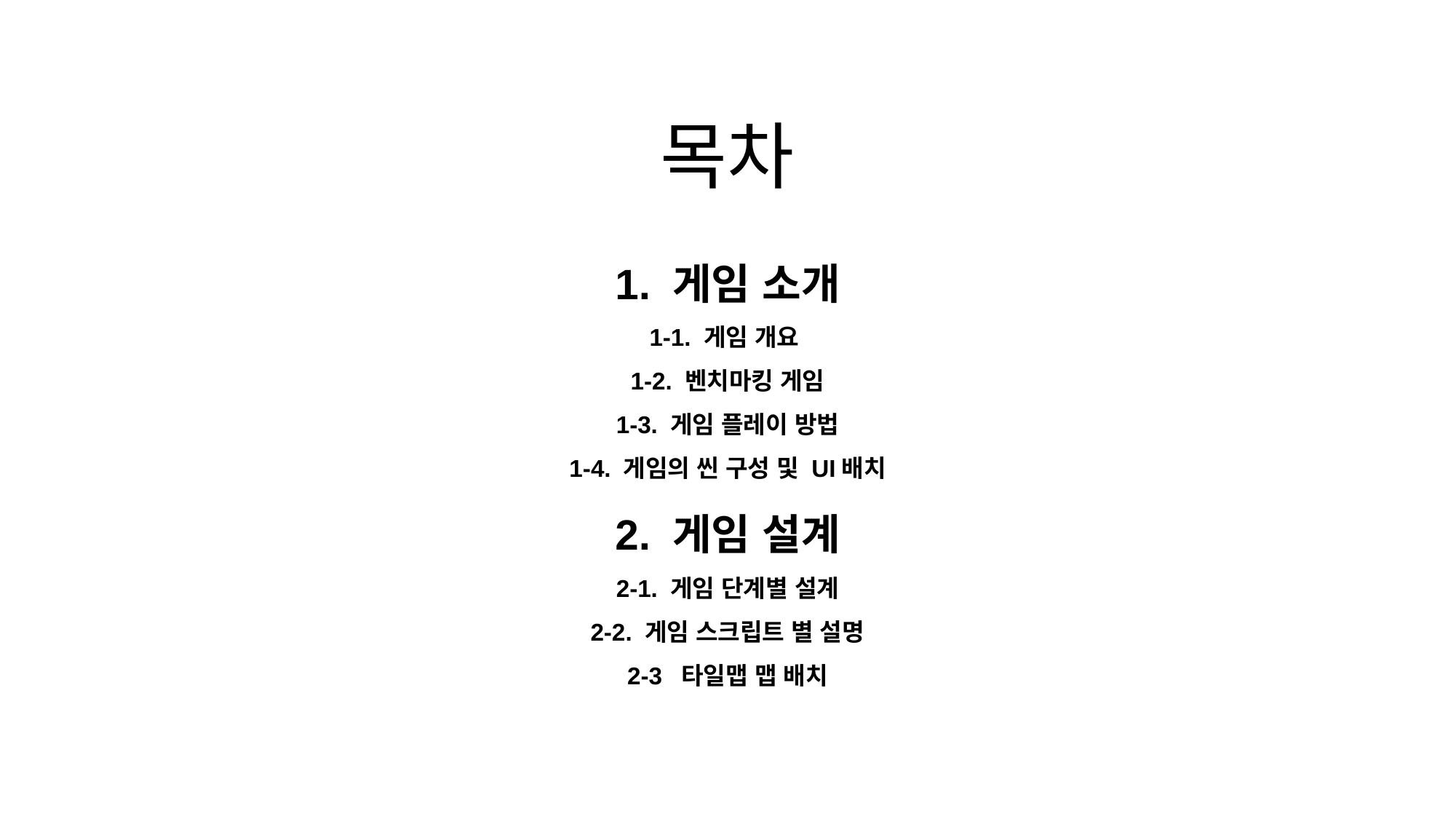

# 목차
1. 게임 소개
1-1. 게임 개요
1-2. 벤치마킹 게임
1-3. 게임 플레이 방법
1-4. 게임의 씬 구성 및 UI배치
2. 게임 설계
2-1. 게임 단계별 설계
2-2. 게임 스크립트 별 설명
2-3  타일맵 맵 배치